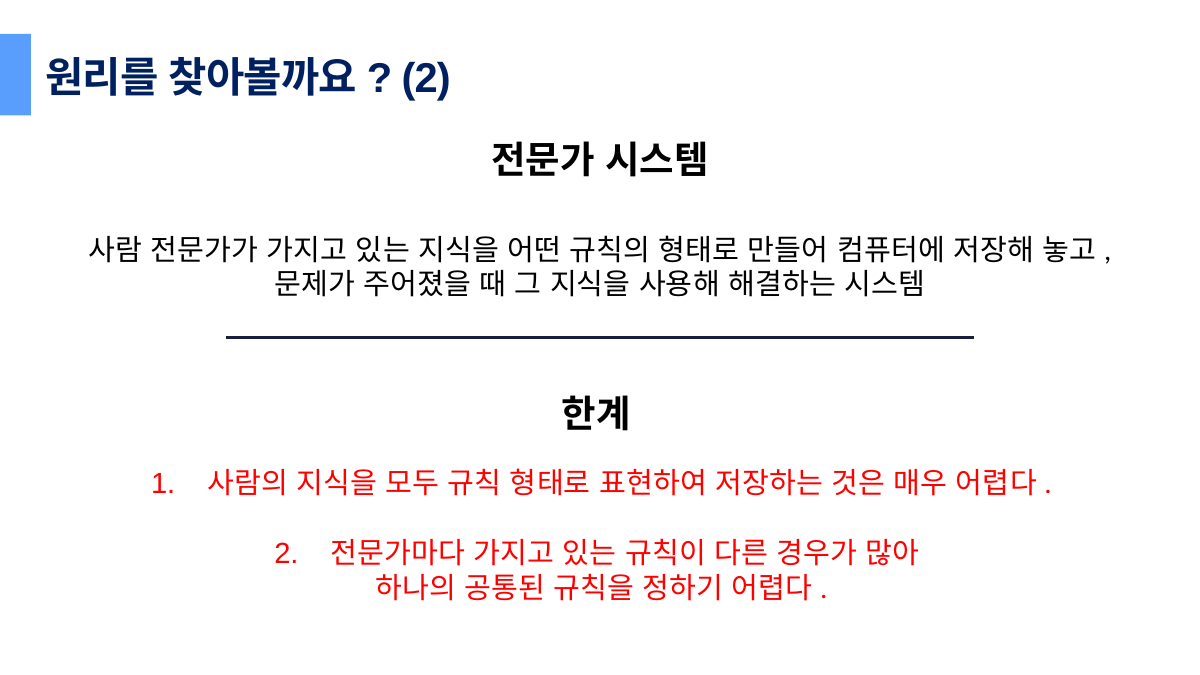

원리를 찾아볼까요? (2)
전문가 시스템
사람 전문가가 가지고 있는 지식을 어떤 규칙의 형태로 만들어 컴퓨터에 저장해 놓고,
문제가 주어졌을 때 그 지식을 사용해 해결하는 시스템
한계
사람의 지식을 모두 규칙 형태로 표현하여 저장하는 것은 매우 어렵다.

전문가마다 가지고 있는 규칙이 다른 경우가 많아
하나의 공통된 규칙을 정하기 어렵다.